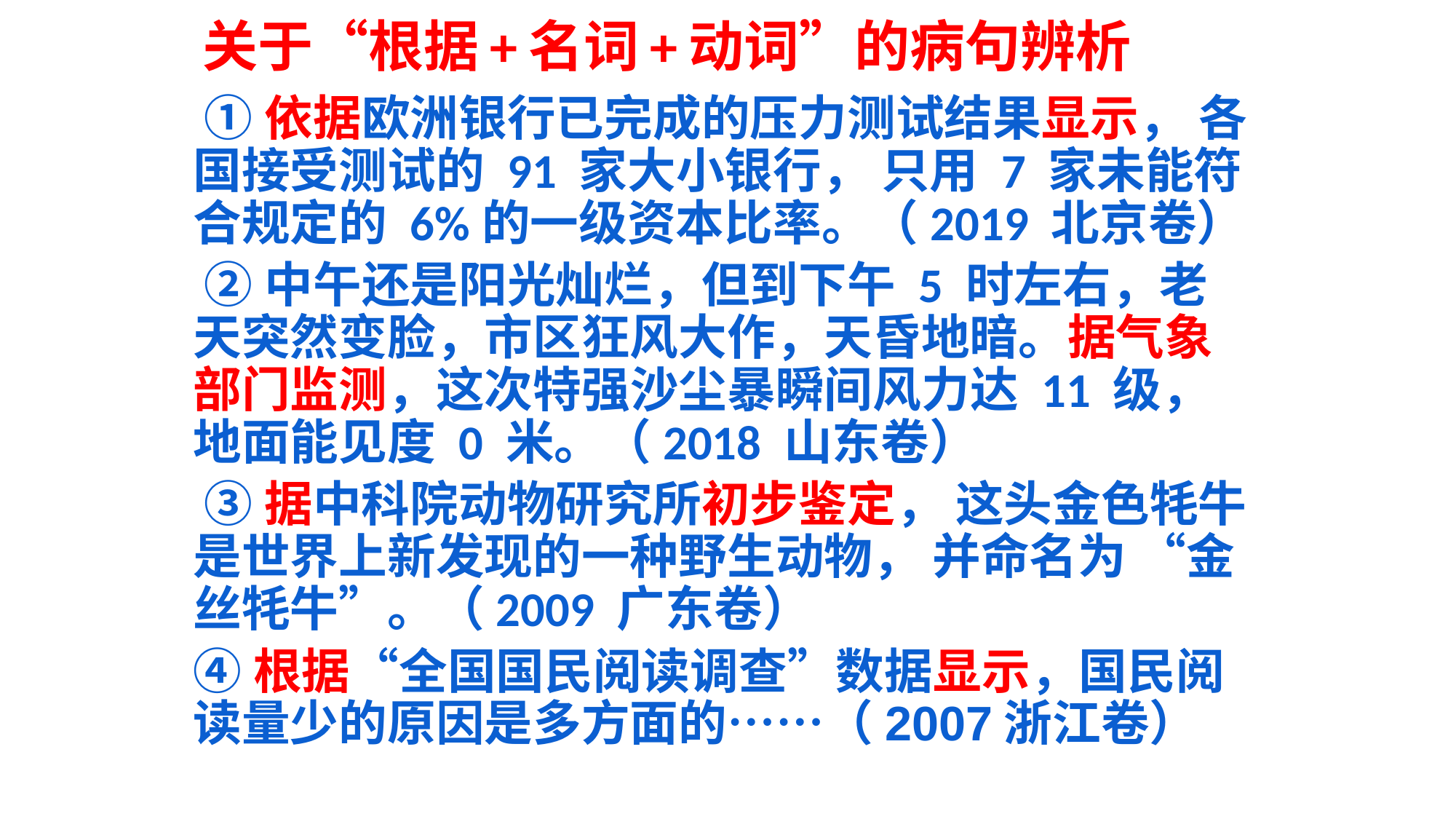

# 关于“根据+名词+动词”的病句辨析
 ①依据欧洲银行已完成的压力测试结果显示， 各国接受测试的 91 家大小银行， 只用 7 家未能符 合规定的 6%的一级资本比率。（2019 北京卷）
 ②中午还是阳光灿烂，但到下午 5 时左右，老天突然变脸，市区狂风大作，天昏地暗。据气象部门监测，这次特强沙尘暴瞬间风力达 11 级，地面能见度 0 米。（2018 山东卷）
 ③据中科院动物研究所初步鉴定， 这头金色牦牛是世界上新发现的一种野生动物， 并命名为 “金 丝牦牛”。（2009 广东卷）
④根据“全国国民阅读调查”数据显示，国民阅读量少的原因是多方面的……（2007浙江卷）